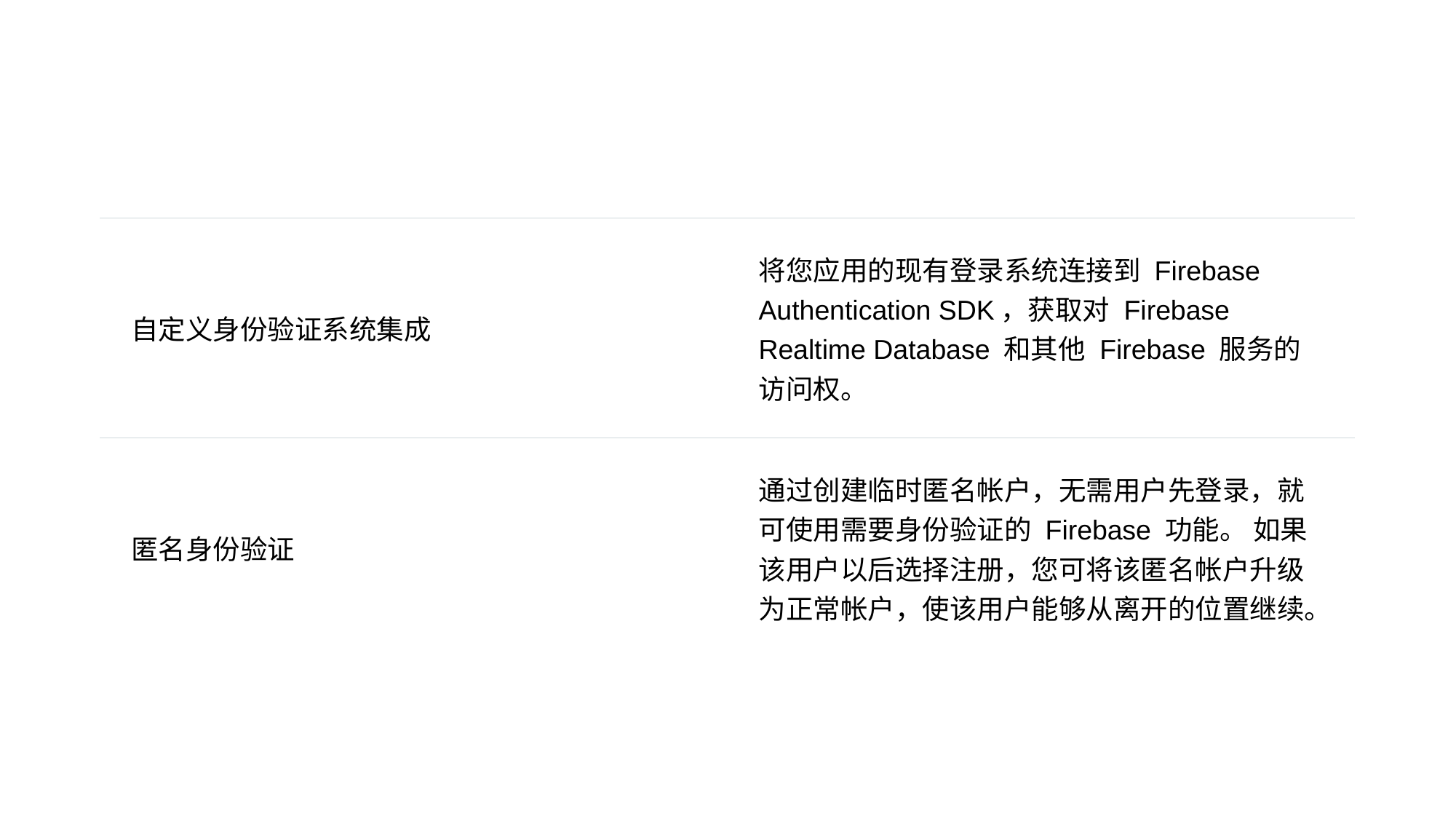

| 自定义身份验证系统集成 | 将您应用的现有登录系统连接到 Firebase Authentication SDK，获取对 Firebase Realtime Database 和其他 Firebase 服务的访问权。 |
| --- | --- |
| 匿名身份验证 | 通过创建临时匿名帐户，无需用户先登录，就可使用需要身份验证的 Firebase 功能。 如果该用户以后选择注册，您可将该匿名帐户升级为正常帐户，使该用户能够从离开的位置继续。 |